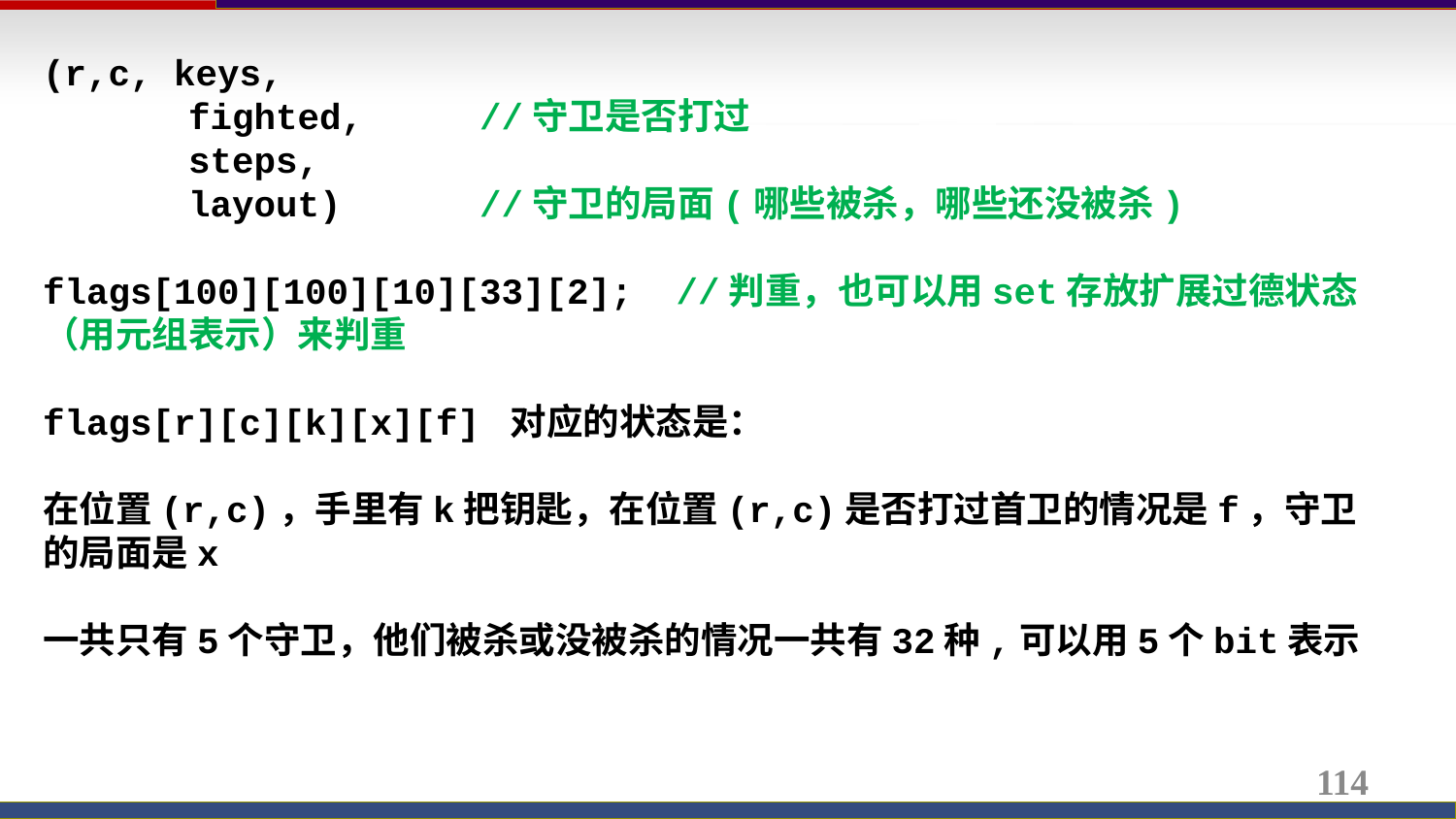

(r,c, keys,
	fighted,	//守卫是否打过
	steps,
	layout) 	//守卫的局面(哪些被杀，哪些还没被杀)

flags[100][100][10][33][2];  //判重，也可以用set存放扩展过德状态（用元组表示）来判重

flags[r][c][k][x][f] 对应的状态是：

在位置(r,c)，手里有k把钥匙，在位置(r,c)是否打过首卫的情况是f，守卫的局面是x

一共只有5个守卫，他们被杀或没被杀的情况一共有32种,可以用5个bit表示